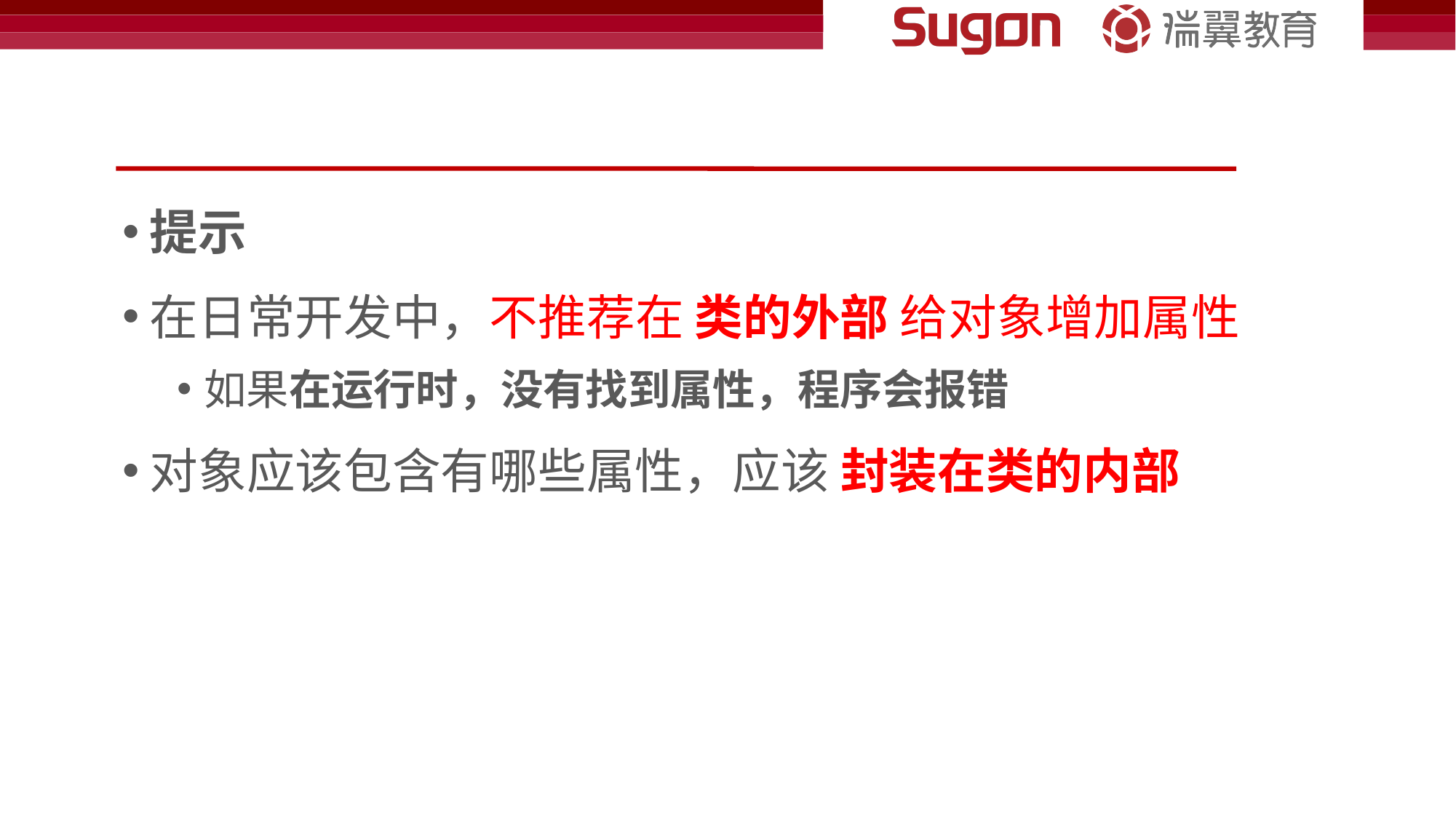

#
提示
在日常开发中，不推荐在 类的外部 给对象增加属性
如果在运行时，没有找到属性，程序会报错
对象应该包含有哪些属性，应该 封装在类的内部